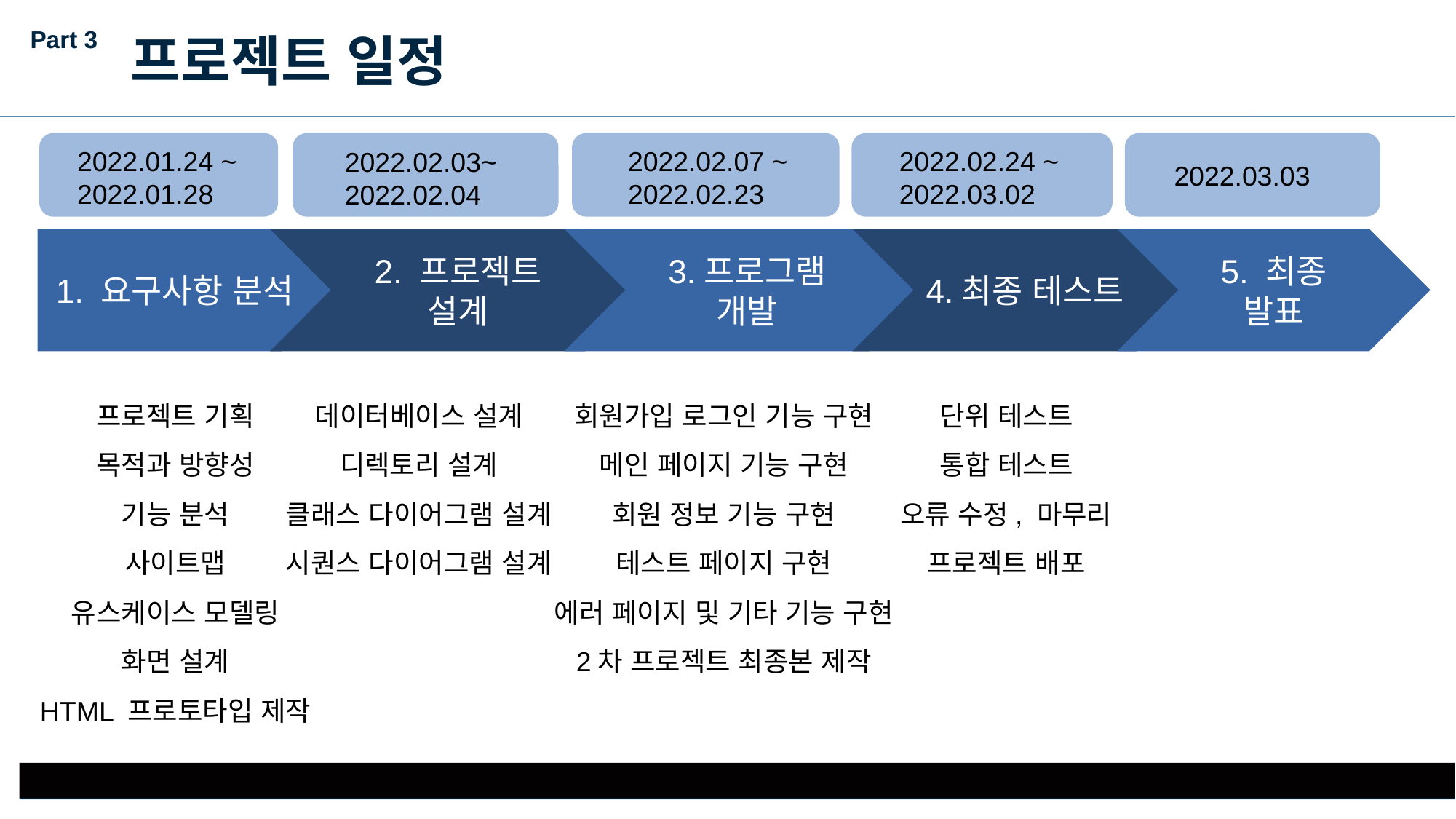

Part 3
프로젝트 일정

2022.01.24 ~
2022.01.28
2022.02.07 ~
2022.02.23
2022.02.24 ~
2022.03.02
2022.02.03~
2022.02.04

2022.03.03
1. 요구사항 분석
2. 프로젝트 설계
3.프로그램 개발
4.최종 테스트
5. 최종 발표
프로젝트 기획
목적과 방향성
기능 분석
사이트맵
유스케이스 모델링
화면 설계
HTML 프로토타입 제작
데이터베이스 설계
디렉토리 설계
클래스 다이어그램 설계
시퀀스 다이어그램 설계
단위 테스트
통합 테스트
오류 수정, 마무리
프로젝트 배포
회원가입 로그인 기능 구현
메인 페이지 기능 구현
회원 정보 기능 구현
테스트 페이지 구현
에러 페이지 및 기타 기능 구현
2차 프로젝트 최종본 제작